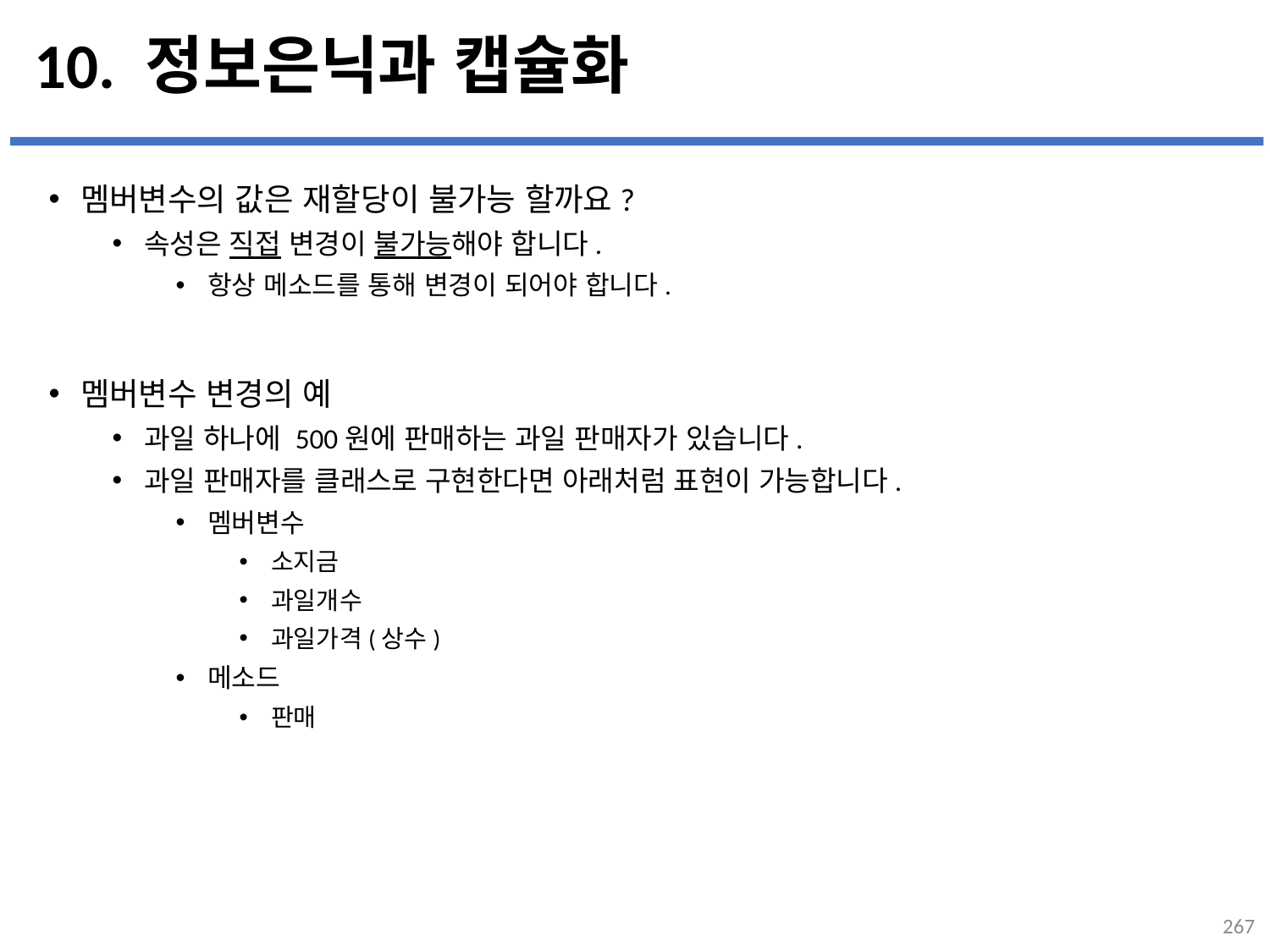

# 10. 정보은닉과 캡슐화
멤버변수의 값은 재할당이 불가능 할까요?
속성은 직접 변경이 불가능해야 합니다.
항상 메소드를 통해 변경이 되어야 합니다.

멤버변수 변경의 예
과일 하나에 500원에 판매하는 과일 판매자가 있습니다.
과일 판매자를 클래스로 구현한다면 아래처럼 표현이 가능합니다.
멤버변수
소지금
과일개수
과일가격(상수)
메소드
판매

...

설명
267